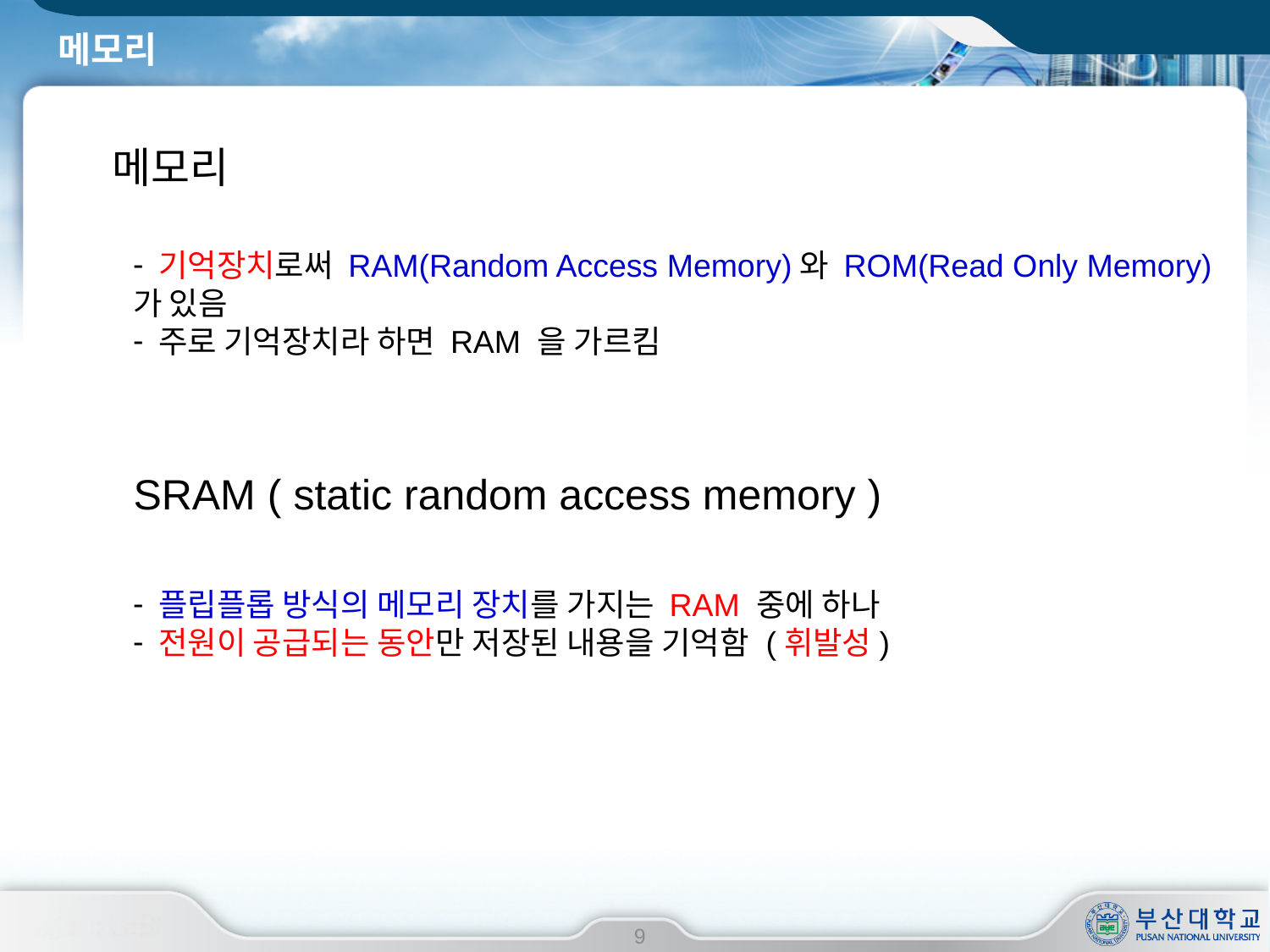

# 메모리
메모리
 기억장치로써 RAM(Random Access Memory)와 ROM(Read Only Memory) 가 있음
 주로 기억장치라 하면 RAM 을 가르킴
SRAM ( static random access memory )
 플립플롭 방식의 메모리 장치를 가지는 RAM 중에 하나
 전원이 공급되는 동안만 저장된 내용을 기억함 (휘발성)
9